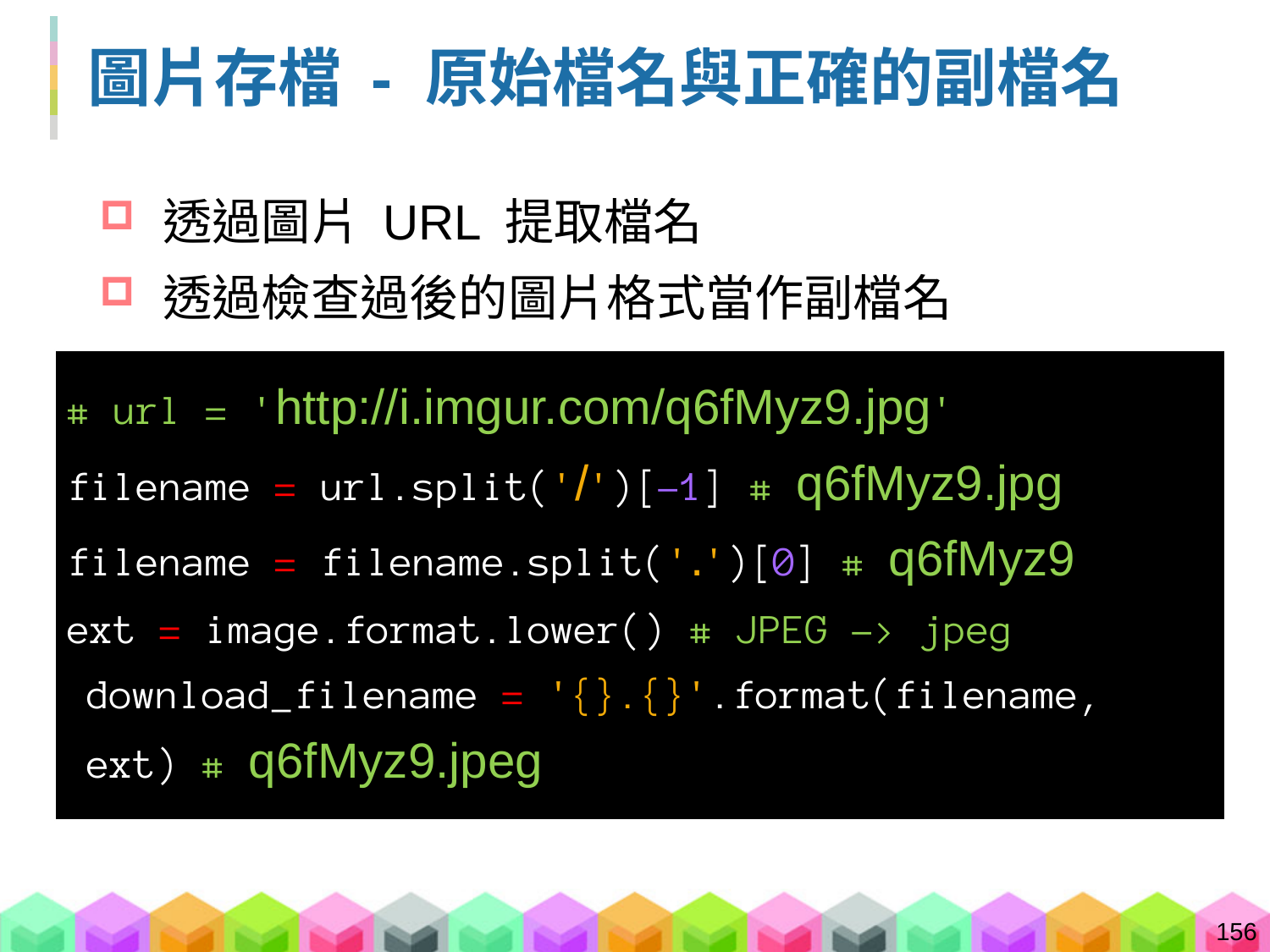

# 圖片存檔 - 原始檔名與正確的副檔名
透過圖片 URL 提取檔名
透過檢查過後的圖片格式當作副檔名
# url = 'http://i.imgur.com/q6fMyz9.jpg'
filename = url.split('/')[-1] # q6fMyz9.jpg
filename = filename.split('.')[0] # q6fMyz9
ext = image.format.lower() # JPEG -> jpeg
download_filename = '{}.{}'.format(filename, ext) # q6fMyz9.jpeg

156